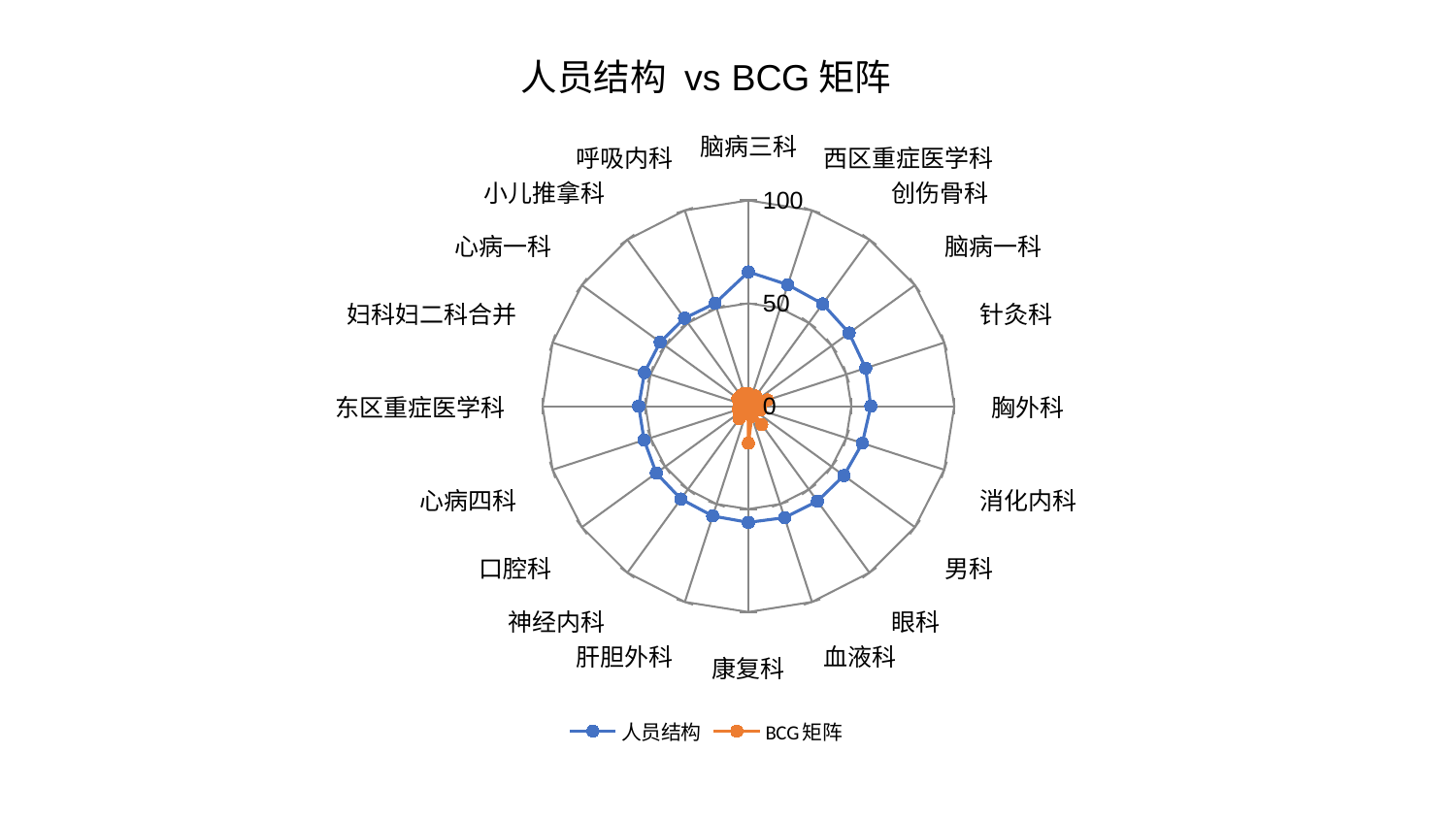

### Chart: 人员结构 vs BCG矩阵

| Category | 人员结构 | BCG矩阵 |
|---|---|---|
| 脑病三科 | 65.258783865856 | 6.072882534474736 |
| 西区重症医学科 | 62.05271685492941 | 2.90233658406618 |
| 创伤骨科 | 61.425726482530145 | 6.049643847892306 |
| 脑病一科 | 60.469510472327215 | 5.397122245449553 |
| 针灸科 | 59.87580342904919 | 9.74092467903186 |
| 胸外科 | 59.463004012229064 | 5.118270200436109 |
| 消化内科 | 58.205942690406424 | 6.153009722406676 |
| 男科 | 57.34042177581078 | 0.7151389384895646 |
| 眼科 | 57.06479309567973 | 11.05108800318126 |
| 血液科 | 56.95563730883416 | 5.32159047742821 |
| 康复科 | 56.46178992531378 | 17.943961882253827 |
| 肝胆外科 | 56.09062323449807 | 0.3995655134001992 |
| 神经内科 | 55.77209353779263 | 7.51412185612882 |
| 口腔科 | 55.30262267527153 | 5.477364376746732 |
| 心病四科 | 53.28147222666626 | 5.214240333219642 |
| 东区重症医学科 | 53.278185470882704 | 4.277682195548769 |
| 妇科妇二科合并 | 53.088611978092516 | 4.624427547970973 |
| 心病一科 | 52.96158474078732 | 6.3476971294420395 |
| 小儿推拿科 | 52.82441316931411 | 6.345856452898939 |
| 呼吸内科 | 52.51794958304032 | 6.471735369185493 |
29